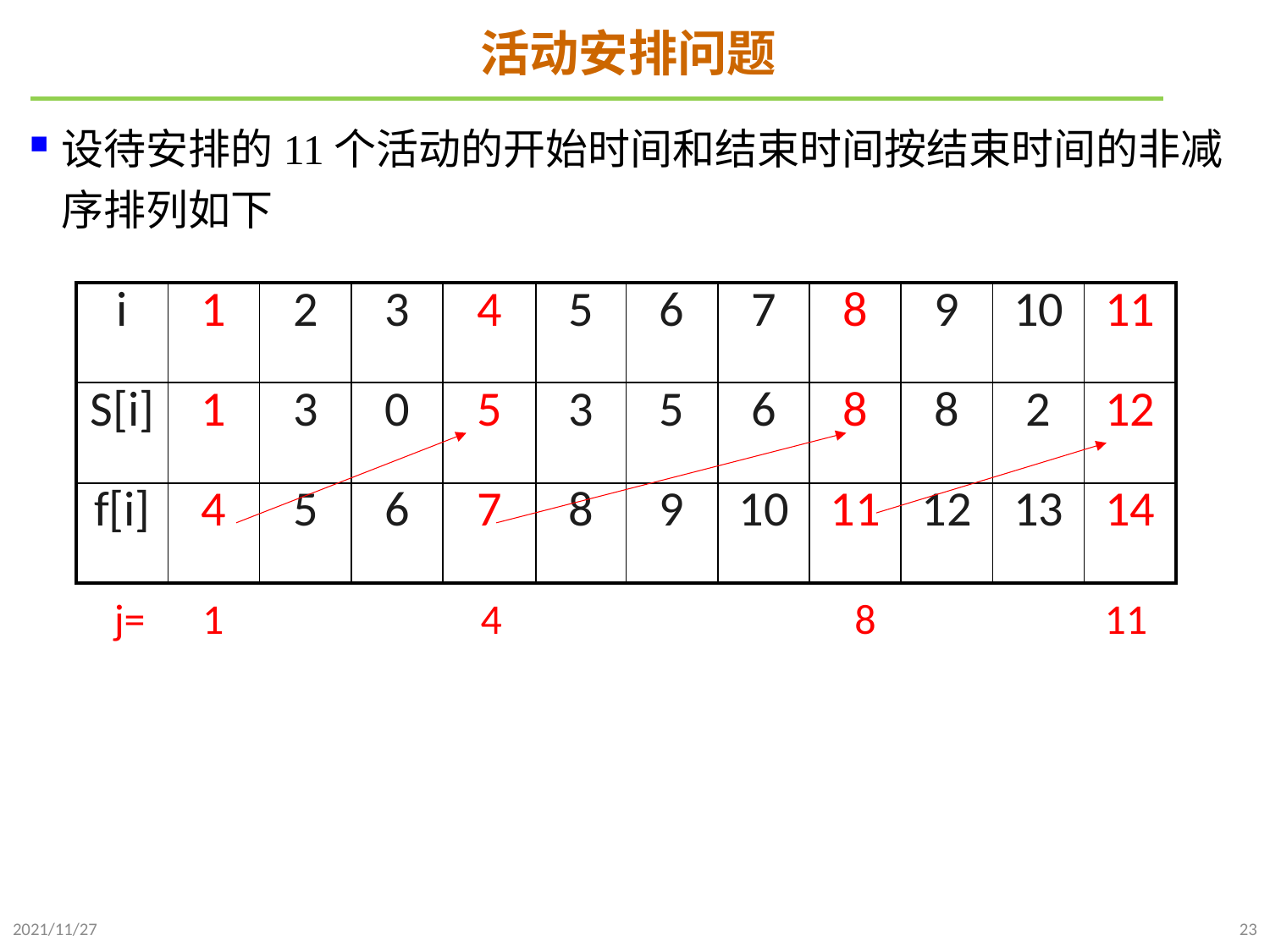

# 活动安排问题
设待安排的11个活动的开始时间和结束时间按结束时间的非减序排列如下
| i | 1 | 2 | 3 | 4 | 5 | 6 | 7 | 8 | 9 | 10 | 11 |
| --- | --- | --- | --- | --- | --- | --- | --- | --- | --- | --- | --- |
| S[i] | 1 | 3 | 0 | 5 | 3 | 5 | 6 | 8 | 8 | 2 | 12 |
| f[i] | 4 | 5 | 6 | 7 | 8 | 9 | 10 | 11 | 12 | 13 | 14 |

j=      1                           4                                     8                        11

2021/11/27
23